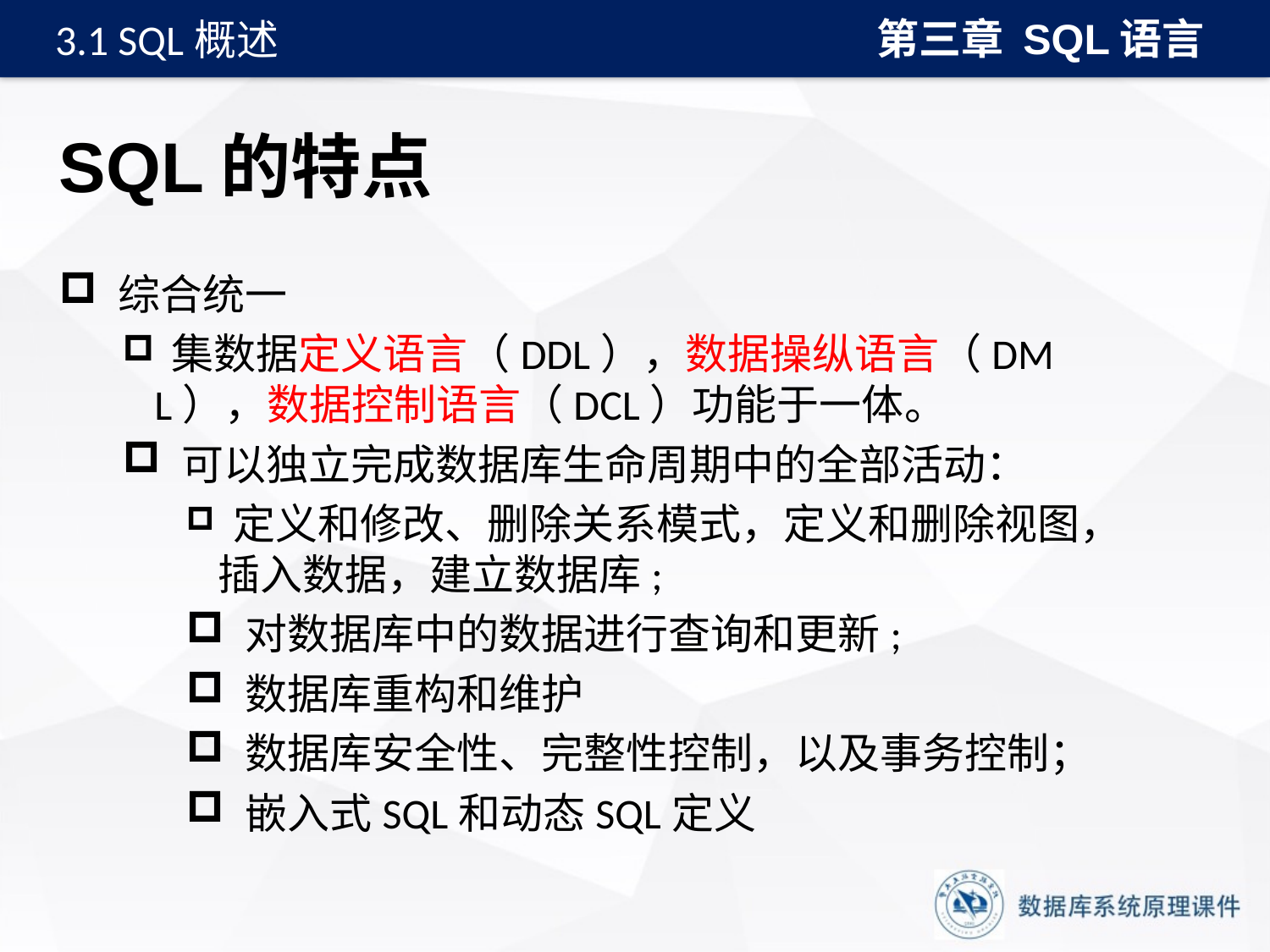

第三章 SQL语言
3.1 SQL概述
# SQL的特点
 综合统一
 集数据定义语言（DDL），数据操纵语言（DML），数据控制语言（DCL）功能于一体。
 可以独立完成数据库生命周期中的全部活动：
 定义和修改、删除关系模式，定义和删除视图，插入数据，建立数据库;
 对数据库中的数据进行查询和更新;
 数据库重构和维护
 数据库安全性、完整性控制，以及事务控制；
 嵌入式SQL和动态SQL定义